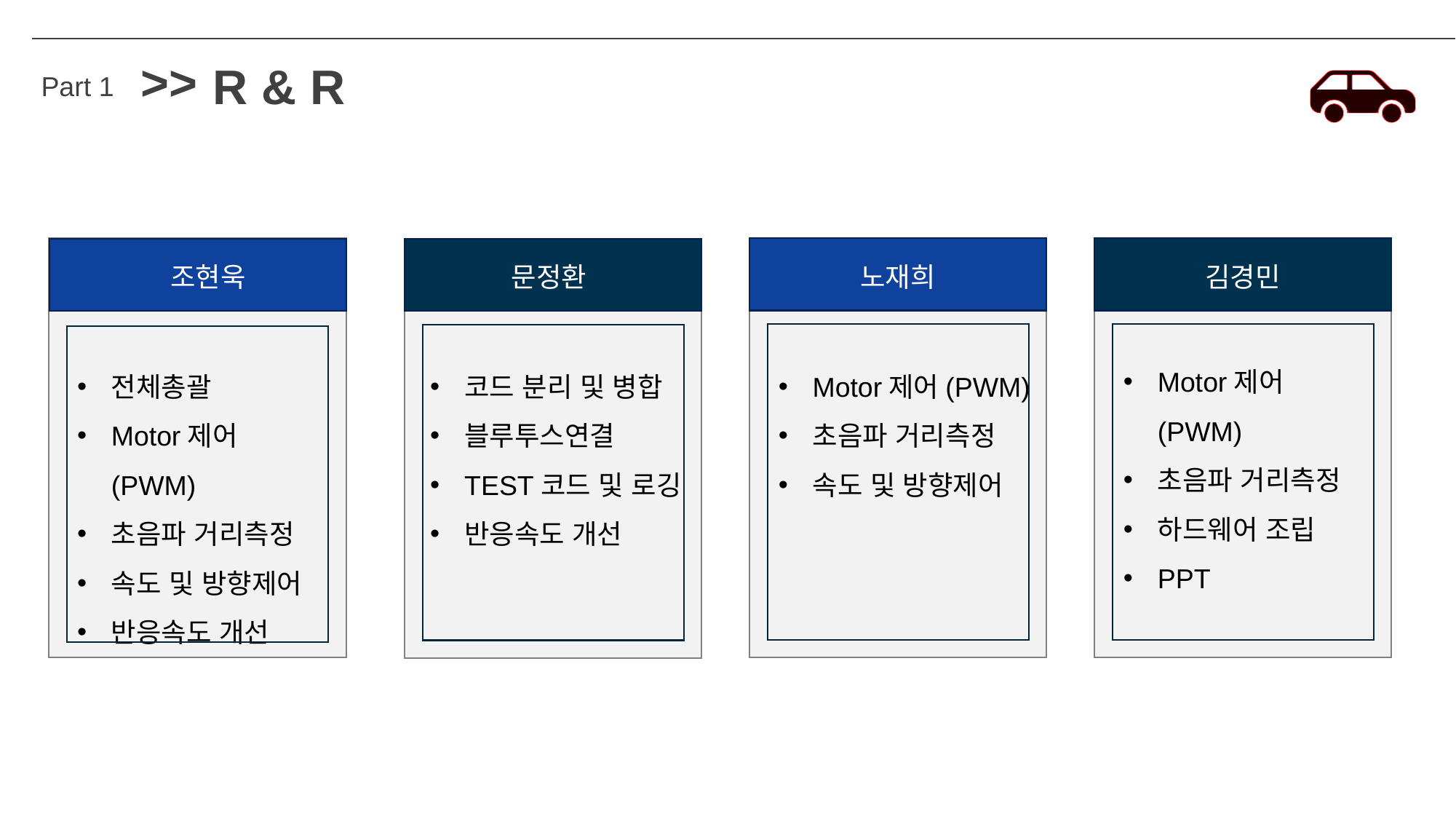

>>
R & R
Part 1

조현욱
문정환
노재희
김경민

Motor제어(PWM)
초음파 거리측정
하드웨어 조립
PPT
전체총괄
Motor제어(PWM)
초음파 거리측정
속도 및 방향제어
반응속도 개선
Motor제어(PWM)
초음파 거리측정
속도 및 방향제어

코드 분리 및 병합
블루투스연결
TEST코드 및 로깅
반응속도 개선